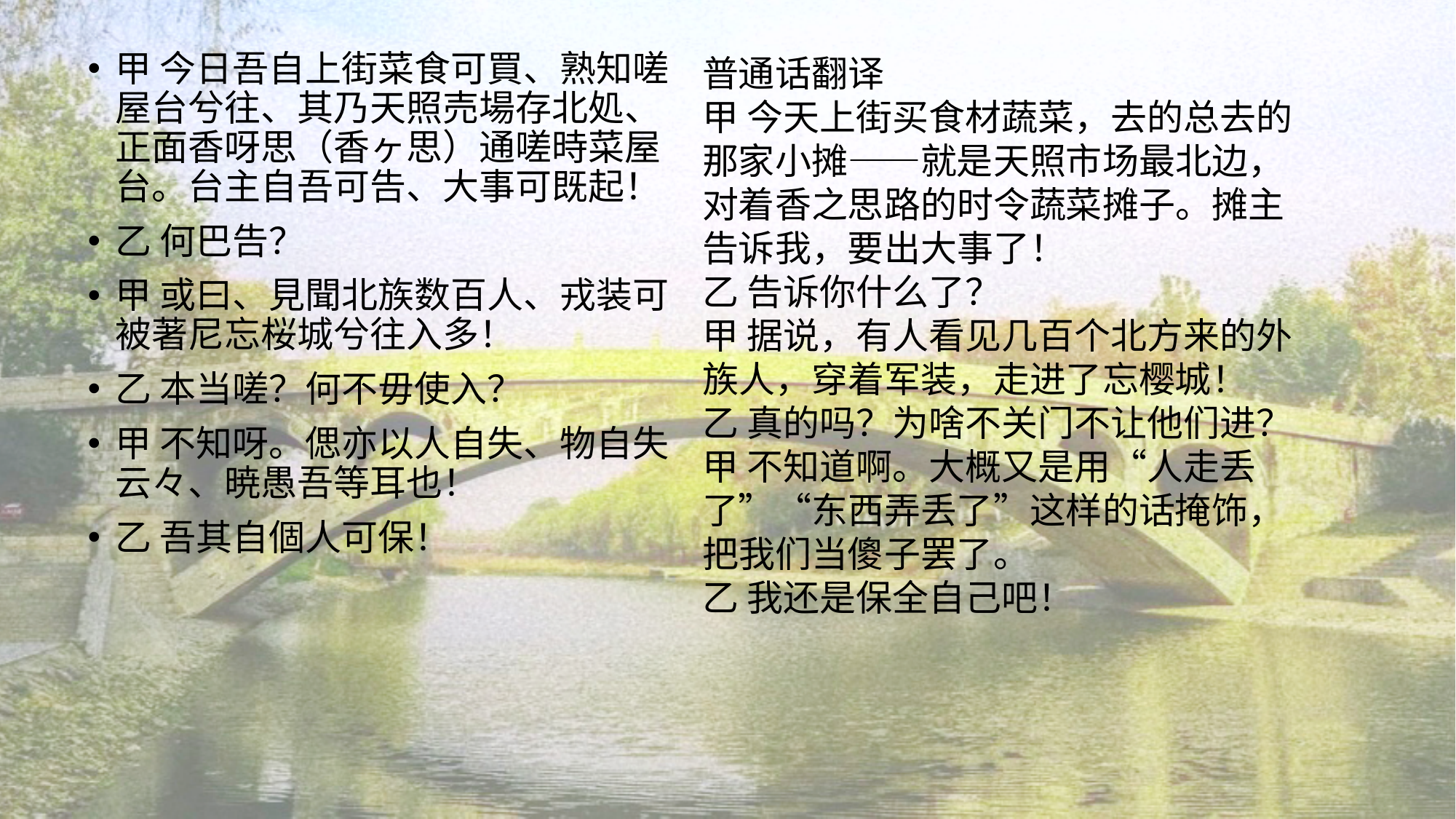

甲 今日吾自上街菜食可買、熟知嗟屋台兮往、其乃天照売場存北処、正面香呀思（香ヶ思）通嗟時菜屋台。台主自吾可告、大事可既起！
乙 何巴告？
甲 或曰、見聞北族数百人、戎装可被著尼忘桜城兮往入多！
乙 本当嗟？何不毋使入？
甲 不知呀。偲亦以人自失、物自失云々、暁愚吾等耳也！
乙 吾其自個人可保！
普通话翻译
甲 今天上街买食材蔬菜，去的总去的那家小摊——就是天照市场最北边，对着香之思路的时令蔬菜摊子。摊主告诉我，要出大事了！
乙 告诉你什么了？
甲 据说，有人看见几百个北方来的外族人，穿着军装，走进了忘樱城！
乙 真的吗？为啥不关门不让他们进？
甲 不知道啊。大概又是用“人走丢了”“东西弄丢了”这样的话掩饰，把我们当傻子罢了。
乙 我还是保全自己吧！